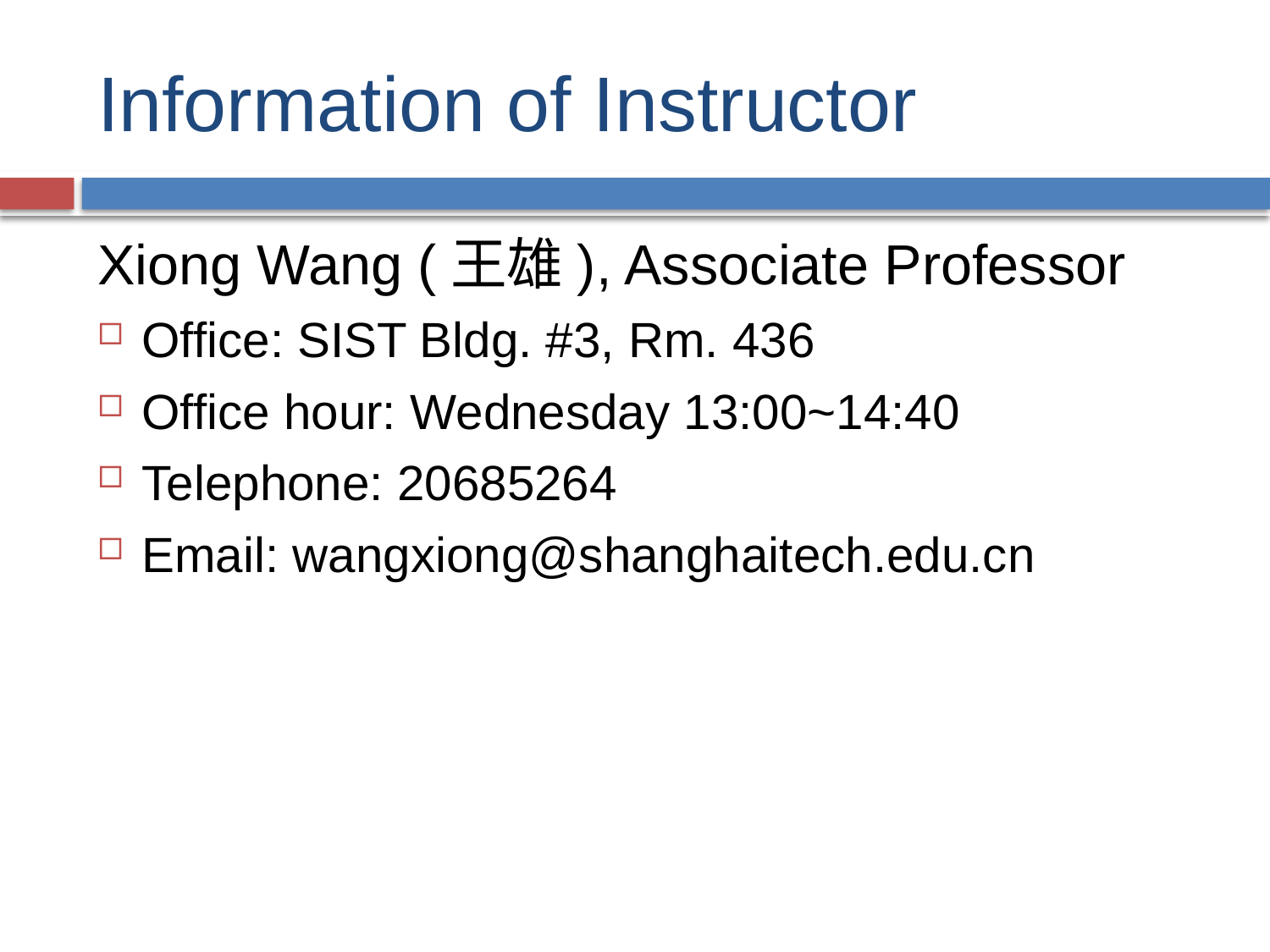

# Information of Instructor
Xiong Wang (王雄), Associate Professor
Office: SIST Bldg. #3, Rm. 436
Office hour: Wednesday 13:00~14:40
Telephone: 20685264
Email: wangxiong@shanghaitech.edu.cn